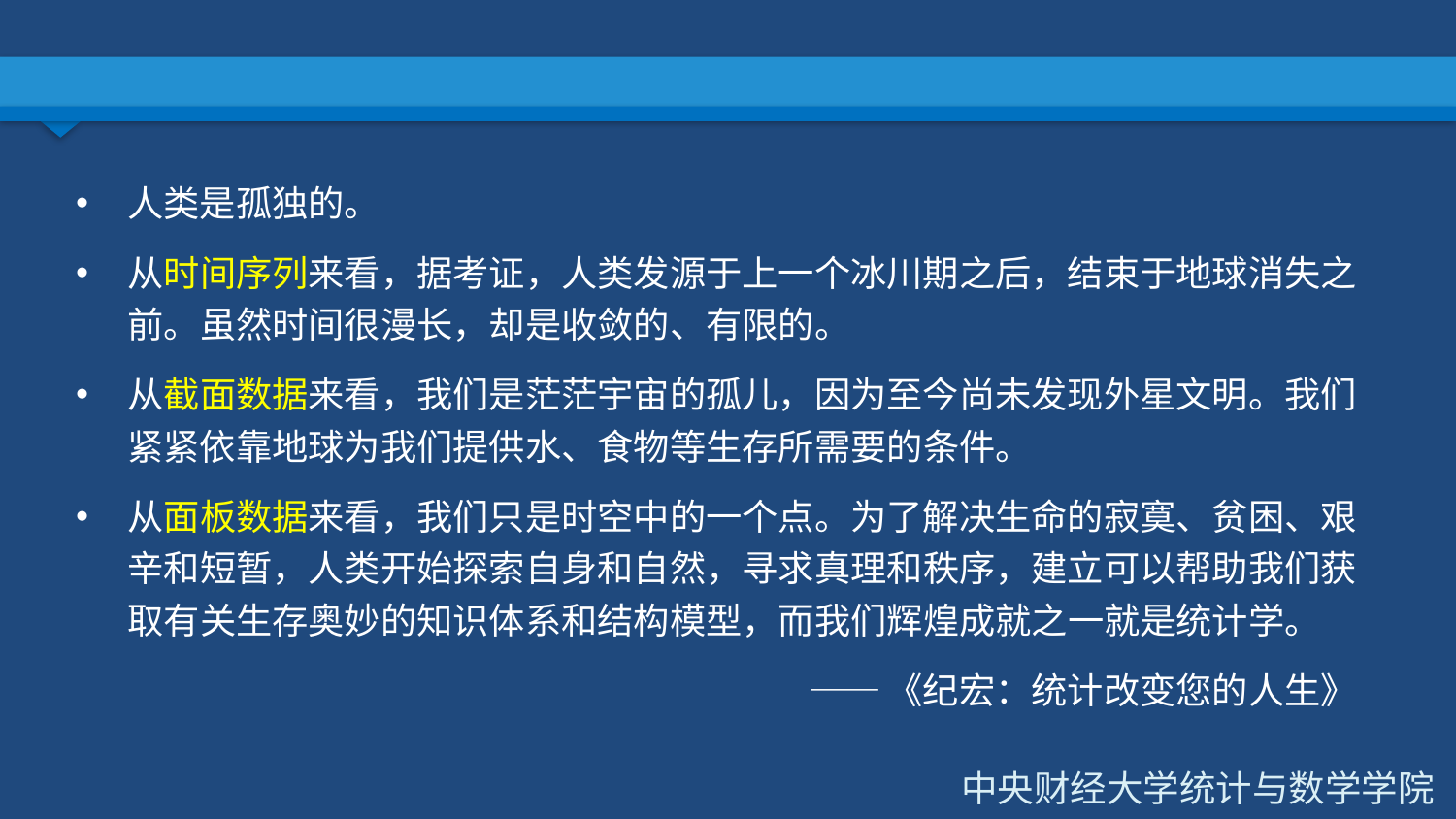

#
人类是孤独的。
从时间序列来看，据考证，人类发源于上一个冰川期之后，结束于地球消失之前。虽然时间很漫长，却是收敛的、有限的。
从截面数据来看，我们是茫茫宇宙的孤儿，因为至今尚未发现外星文明。我们紧紧依靠地球为我们提供水、食物等生存所需要的条件。
从面板数据来看，我们只是时空中的一个点。为了解决生命的寂寞、贫困、艰辛和短暂，人类开始探索自身和自然，寻求真理和秩序，建立可以帮助我们获取有关生存奥妙的知识体系和结构模型，而我们辉煌成就之一就是统计学。
——《纪宏：统计改变您的人生》